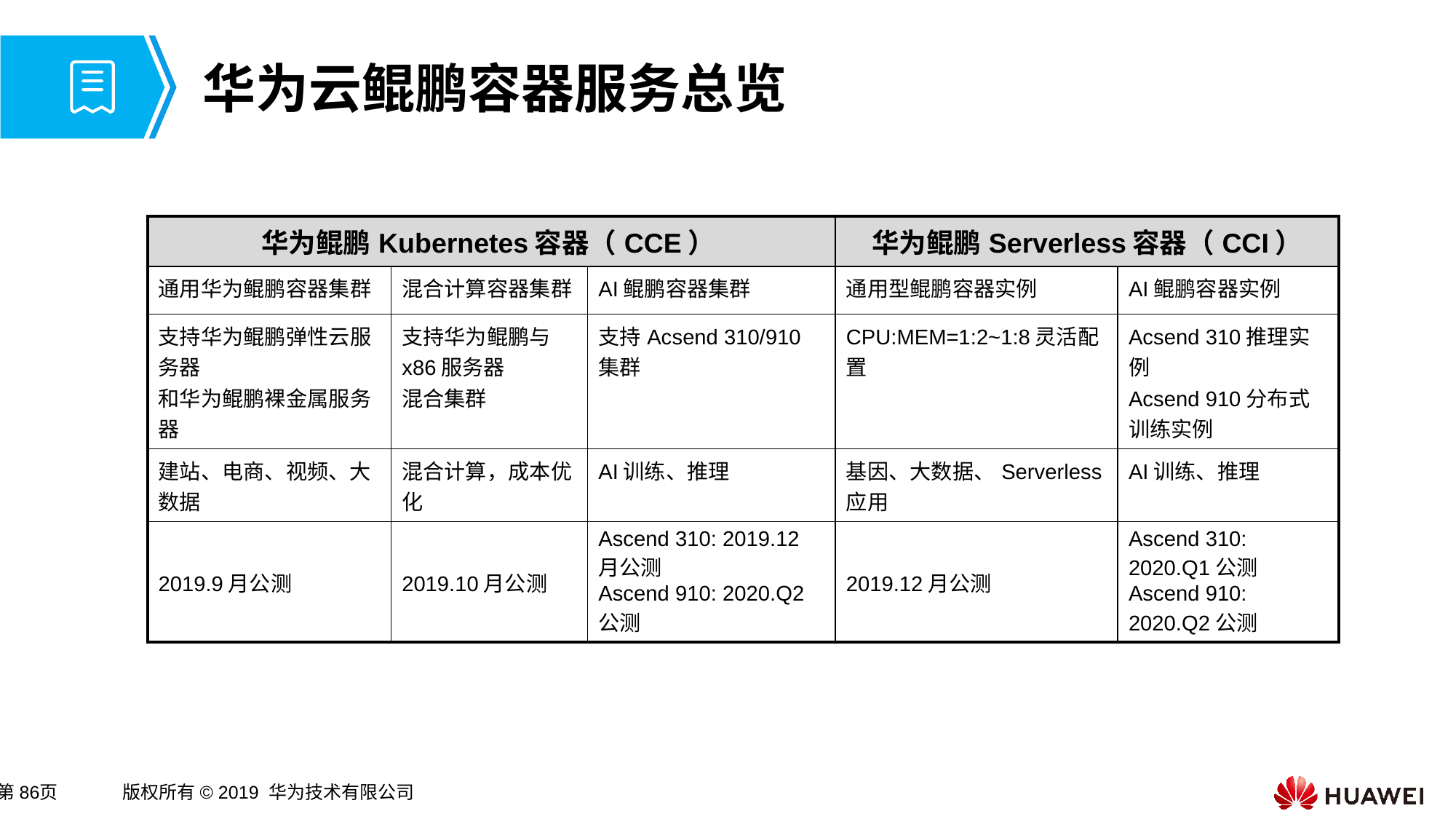

# 华为云鲲鹏容器服务总览
| 华为鲲鹏Kubernetes容器（CCE） |  |  | 华为鲲鹏Serverless容器（CCI） |  |
| --- | --- | --- | --- | --- |
| 通用华为鲲鹏容器集群 | 混合计算容器集群 | AI鲲鹏容器集群 | 通用型鲲鹏容器实例 | AI鲲鹏容器实例 |
| 支持华为鲲鹏弹性云服务器 和华为鲲鹏裸金属服务器 | 支持华为鲲鹏与x86服务器 混合集群 | 支持Acsend 310/910集群 | CPU:MEM=1:2~1:8灵活配置 | Acsend 310推理实例 Acsend 910分布式训练实例 |
| 建站、电商、视频、大数据 | 混合计算，成本优化 | AI训练、推理 | 基因、大数据、Serverless应用 | AI训练、推理 |
| 2019.9月公测 | 2019.10月公测 | Ascend 310: 2019.12月公测 Ascend 910: 2020.Q2公测 | 2019.12月公测 | Ascend 310: 2020.Q1公测 Ascend 910: 2020.Q2公测 |